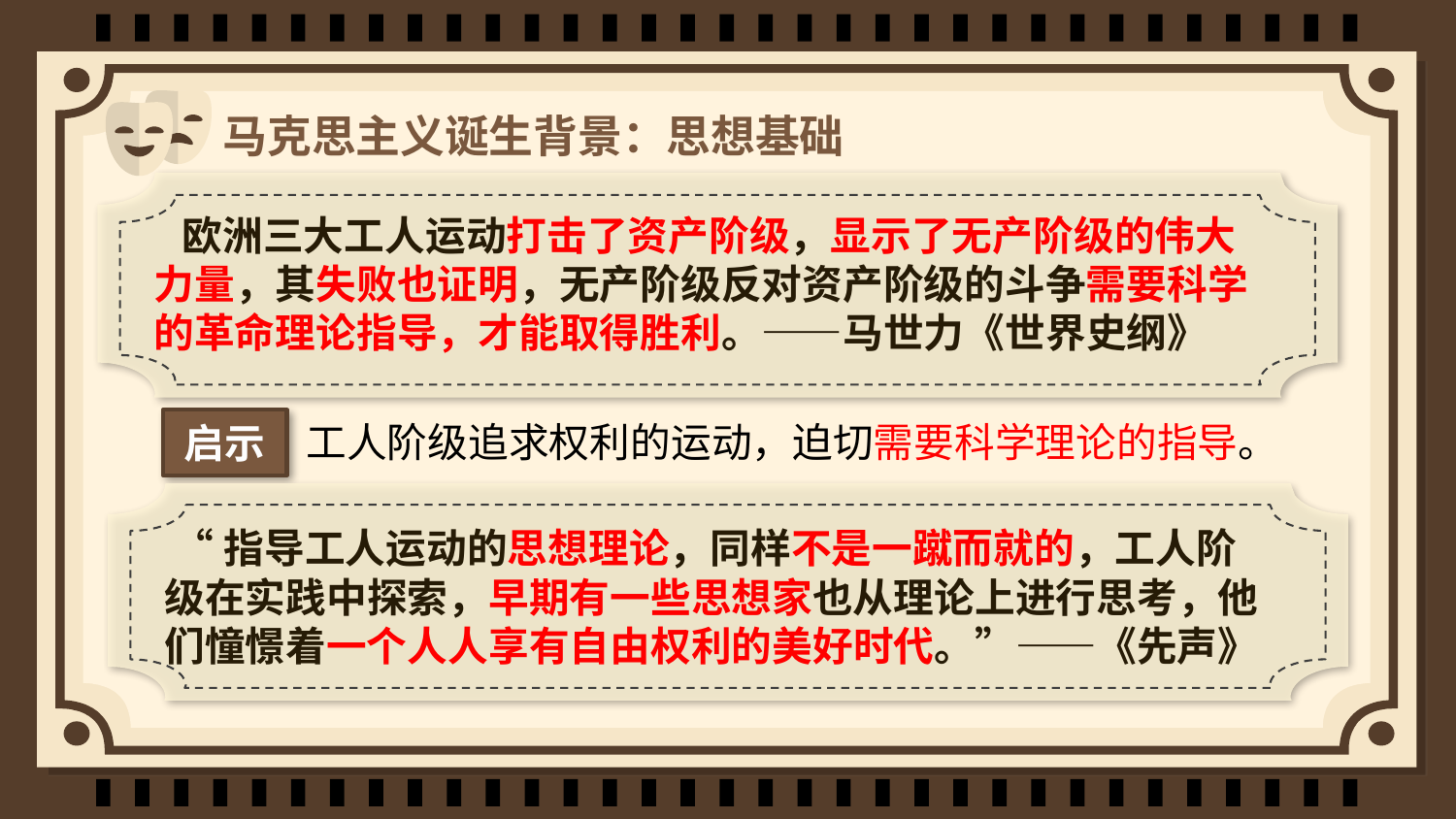

# 马克思主义诞生背景：思想基础

  欧洲三大工人运动打击了资产阶级，显示了无产阶级的伟大力量，其失败也证明，无产阶级反对资产阶级的斗争需要科学的革命理论指导，才能取得胜利。——马世力《世界史纲》
启示
工人阶级追求权利的运动，迫切需要科学理论的指导。

 “指导工人运动的思想理论，同样不是一蹴而就的，工人阶级在实践中探索，早期有一些思想家也从理论上进行思考，他们憧憬着一个人人享有自由权利的美好时代。”——《先声》